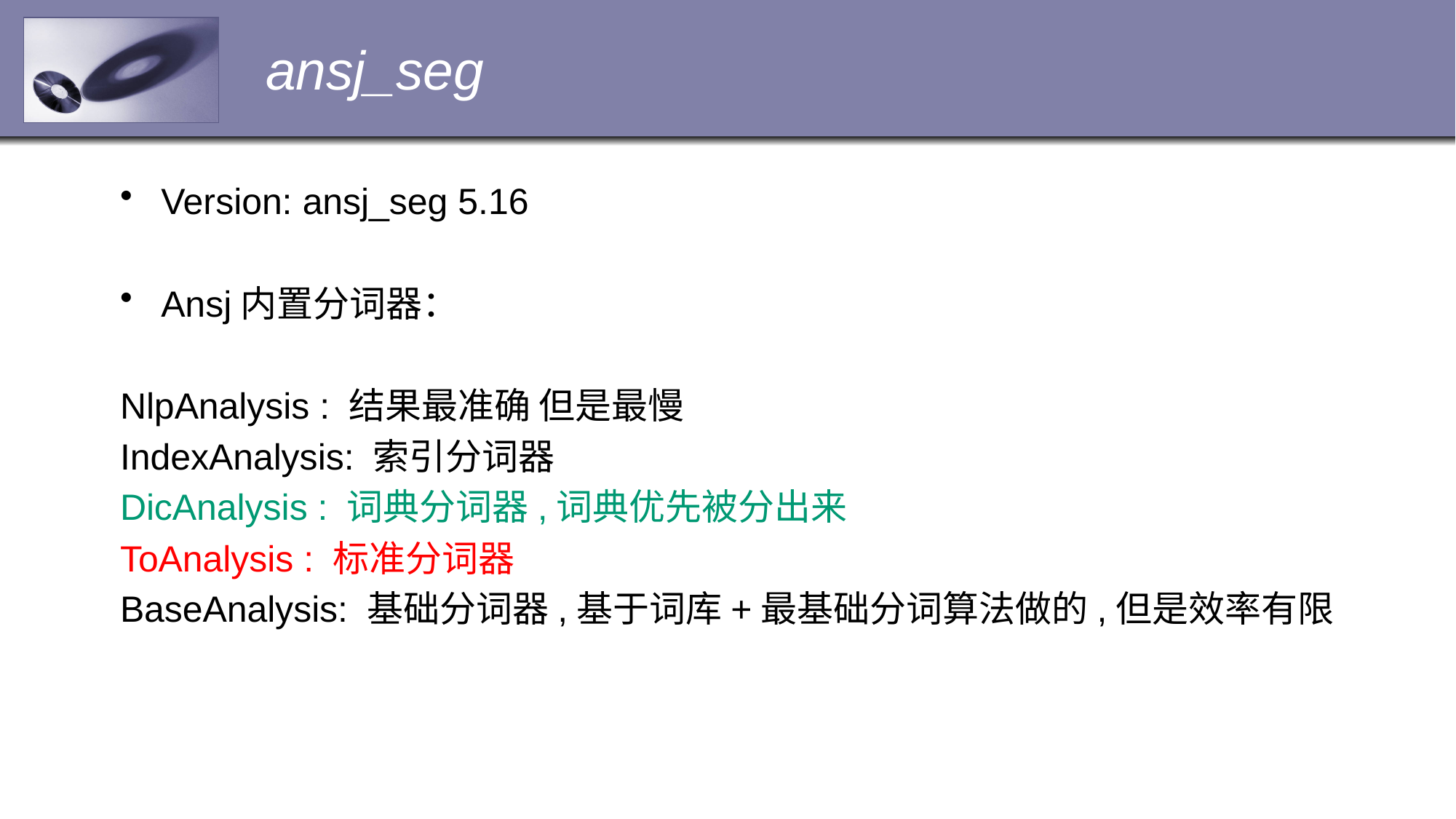

# ansj_seg
Version: ansj_seg 5.16

Ansj内置分词器：

NlpAnalysis : 结果最准确 但是最慢
IndexAnalysis: 索引分词器
DicAnalysis : 词典分词器,词典优先被分出来
ToAnalysis : 标准分词器
BaseAnalysis: 基础分词器,基于词库+最基础分词算法做的,但是效率有限